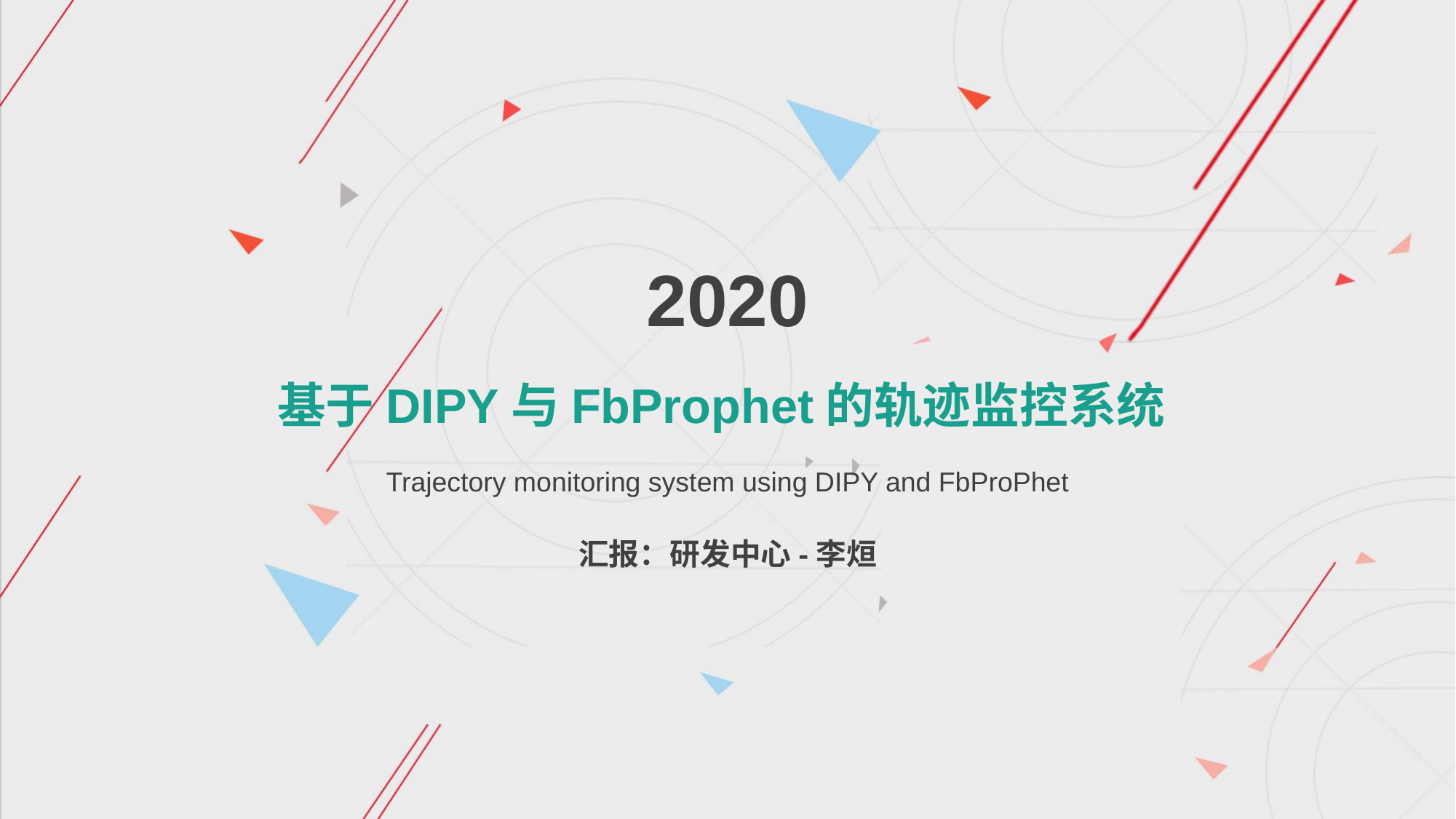

2020
基于DIPY与FbProphet的轨迹监控系统
Trajectory monitoring system using DIPY and FbProPhet
汇报：研发中心-李烜